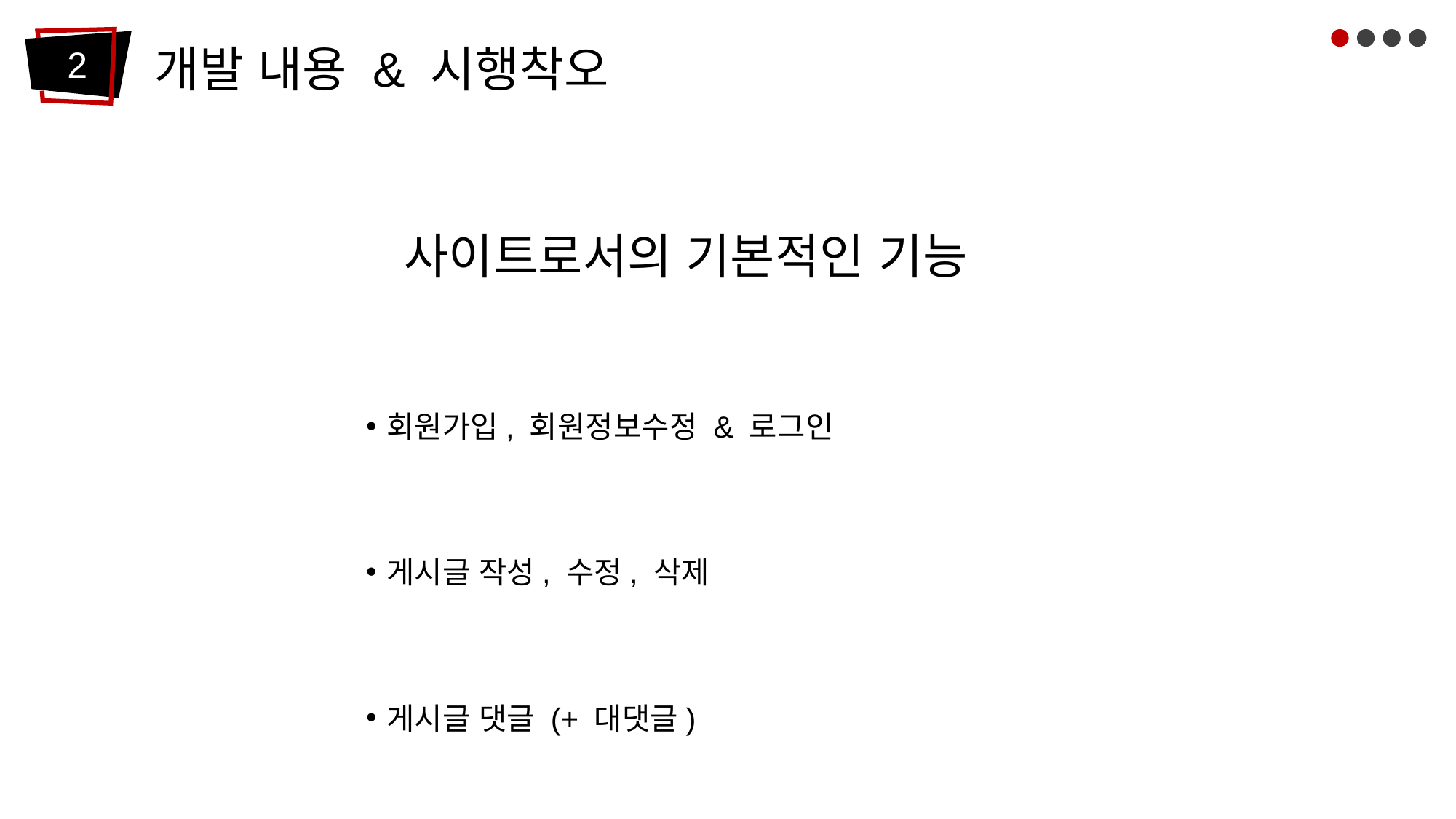

개발 내용 & 시행착오
2
  사이트로서의 기본적인 기능

회원가입, 회원정보수정 & 로그인

게시글 작성, 수정, 삭제

게시글 댓글 (+ 대댓글)